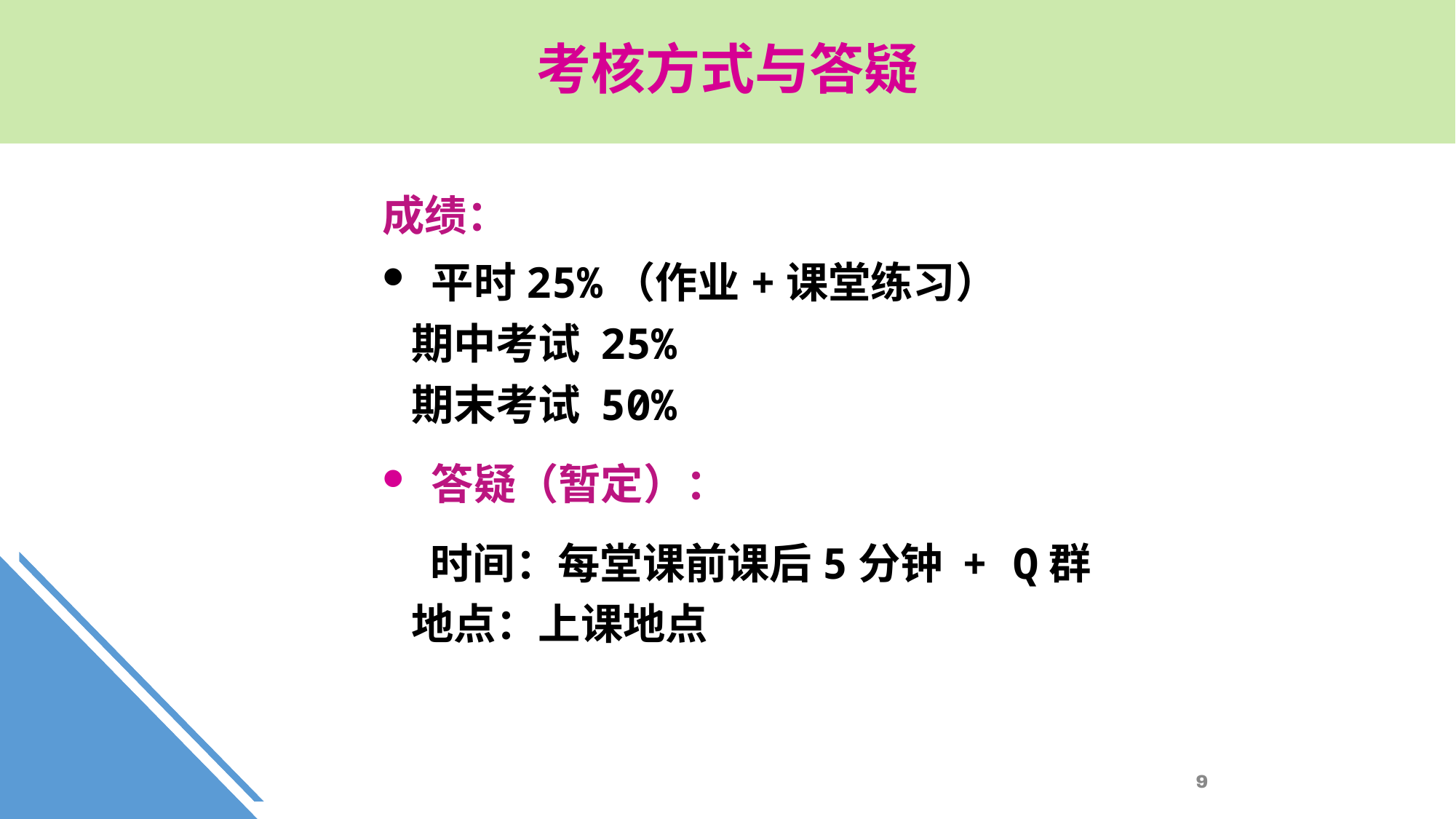

考核方式与答疑
成绩：
 平时25%（作业+课堂练习）
  期中考试 25%
  期末考试 50%
 答疑（暂定）：
    时间：每堂课前课后5分钟 + Q群
  地点：上课地点

9